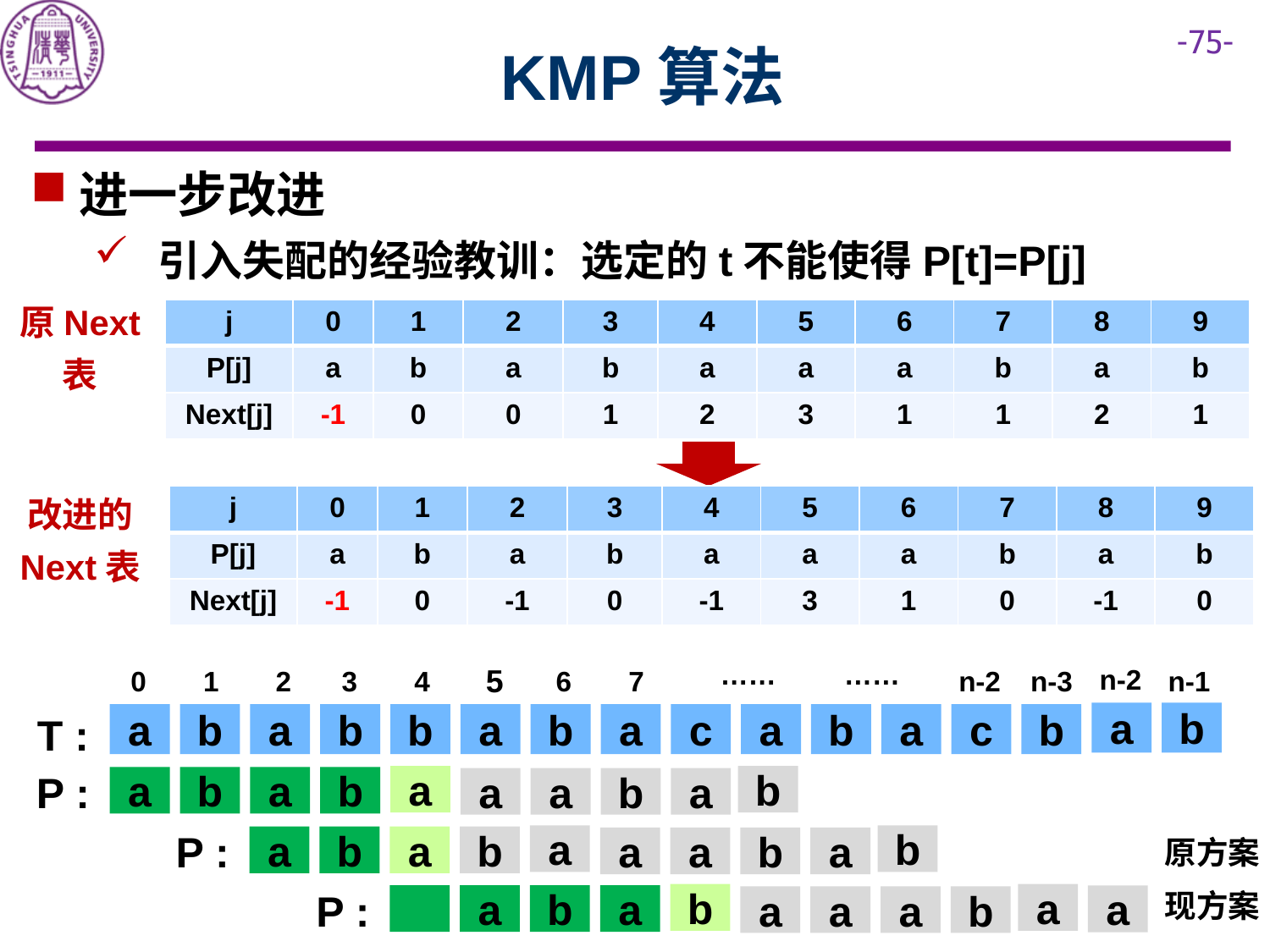

# KMP算法
进一步改进
引入失配的经验教训：选定的t不能使得P[t]=P[j]
原Next
表
| j | 0 | 1 | 2 | 3 | 4 | 5 | 6 | 7 | 8 | 9 |
| --- | --- | --- | --- | --- | --- | --- | --- | --- | --- | --- |
| P[j] | a | b | a | b | a | a | a | b | a | b |
| Next[j] | -1 | 0 | 0 | 1 | 2 | 3 | 1 | 1 | 2 | 1 |

改进的
Next表
| j | 0 | 1 | 2 | 3 | 4 | 5 | 6 | 7 | 8 | 9 |
| --- | --- | --- | --- | --- | --- | --- | --- | --- | --- | --- |
| P[j] | a | b | a | b | a | a | a | b | a | b |
| Next[j] | -1 | 0 | -1 | 0 | -1 | 3 | 1 | 0 | -1 | 0 |
……
……
n-2
n-1
0
1
2
3
4
5
6
7
n-2
n-3
T :
a
b
a
b
a
b
b
a
b
a
c
a
b
a
c
b
a
b
P :
a
b
a
b
a
a
b
a
a
b
P :
a
b
a
b
原方案
a
a
b
a
现方案
b
a
P :

a
b
a
a
a
a
a
b